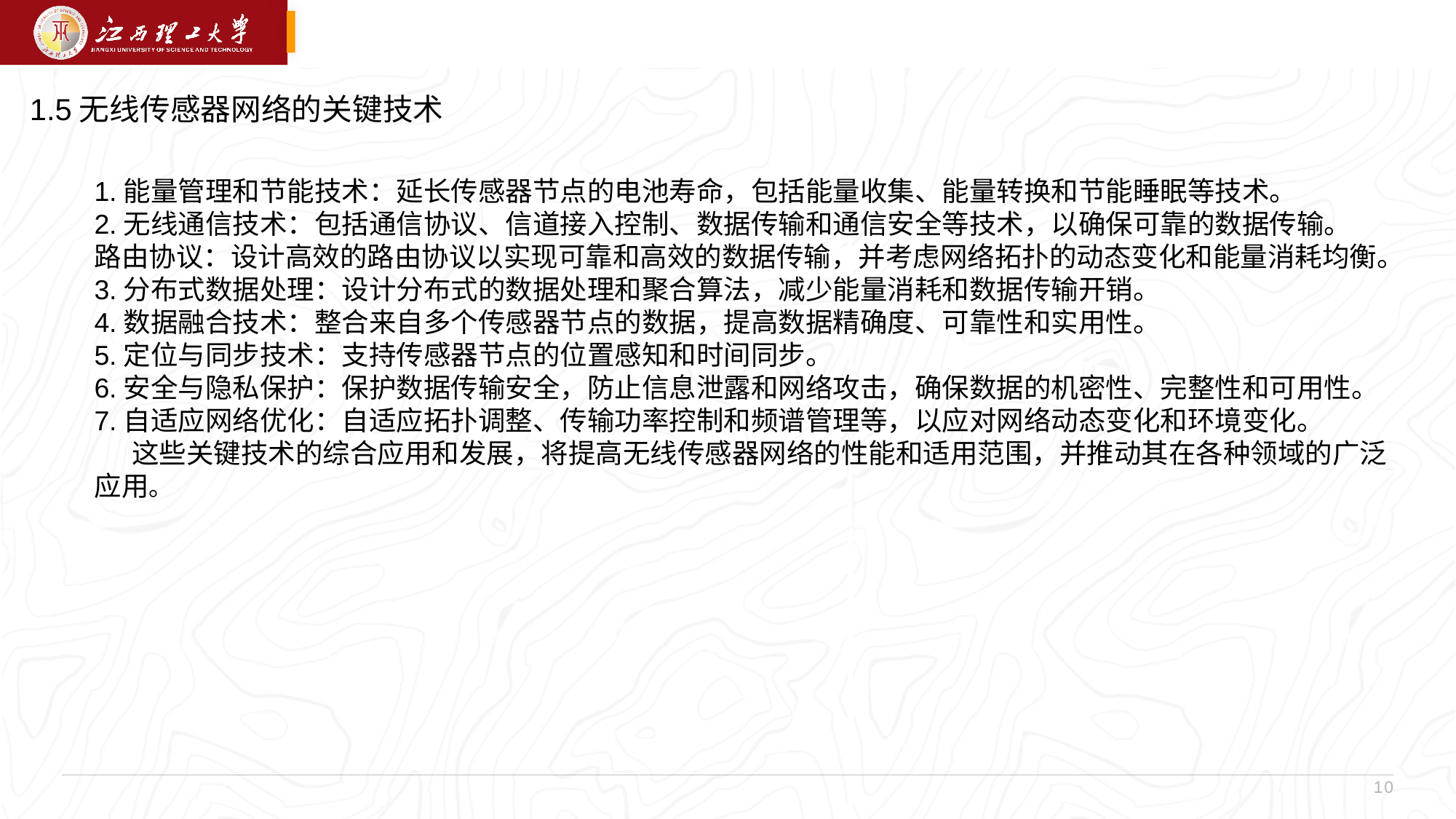

1.5无线传感器网络的关键技术
1.能量管理和节能技术：延长传感器节点的电池寿命，包括能量收集、能量转换和节能睡眠等技术。
2.无线通信技术：包括通信协议、信道接入控制、数据传输和通信安全等技术，以确保可靠的数据传输。
路由协议：设计高效的路由协议以实现可靠和高效的数据传输，并考虑网络拓扑的动态变化和能量消耗均衡。
3.分布式数据处理：设计分布式的数据处理和聚合算法，减少能量消耗和数据传输开销。
4.数据融合技术：整合来自多个传感器节点的数据，提高数据精确度、可靠性和实用性。
5.定位与同步技术：支持传感器节点的位置感知和时间同步。
6.安全与隐私保护：保护数据传输安全，防止信息泄露和网络攻击，确保数据的机密性、完整性和可用性。
7.自适应网络优化：自适应拓扑调整、传输功率控制和频谱管理等，以应对网络动态变化和环境变化。
     这些关键技术的综合应用和发展，将提高无线传感器网络的性能和适用范围，并推动其在各种领域的广泛应用。
10